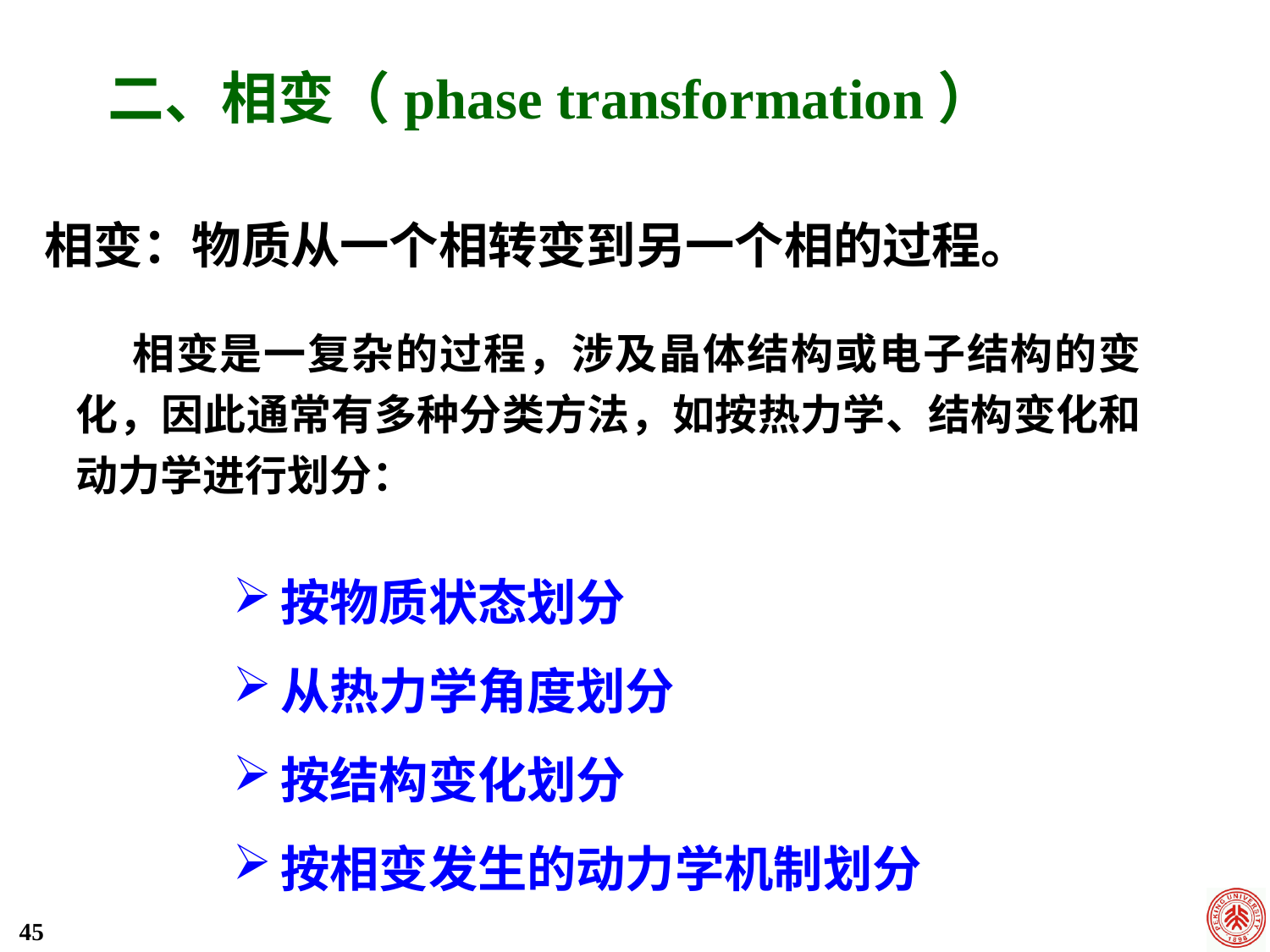

二、相变（phase transformation）
相变：物质从一个相转变到另一个相的过程。
    相变是一复杂的过程，涉及晶体结构或电子结构的变化，因此通常有多种分类方法，如按热力学、结构变化和动力学进行划分：
按物质状态划分
从热力学角度划分
按结构变化划分
按相变发生的动力学机制划分
45